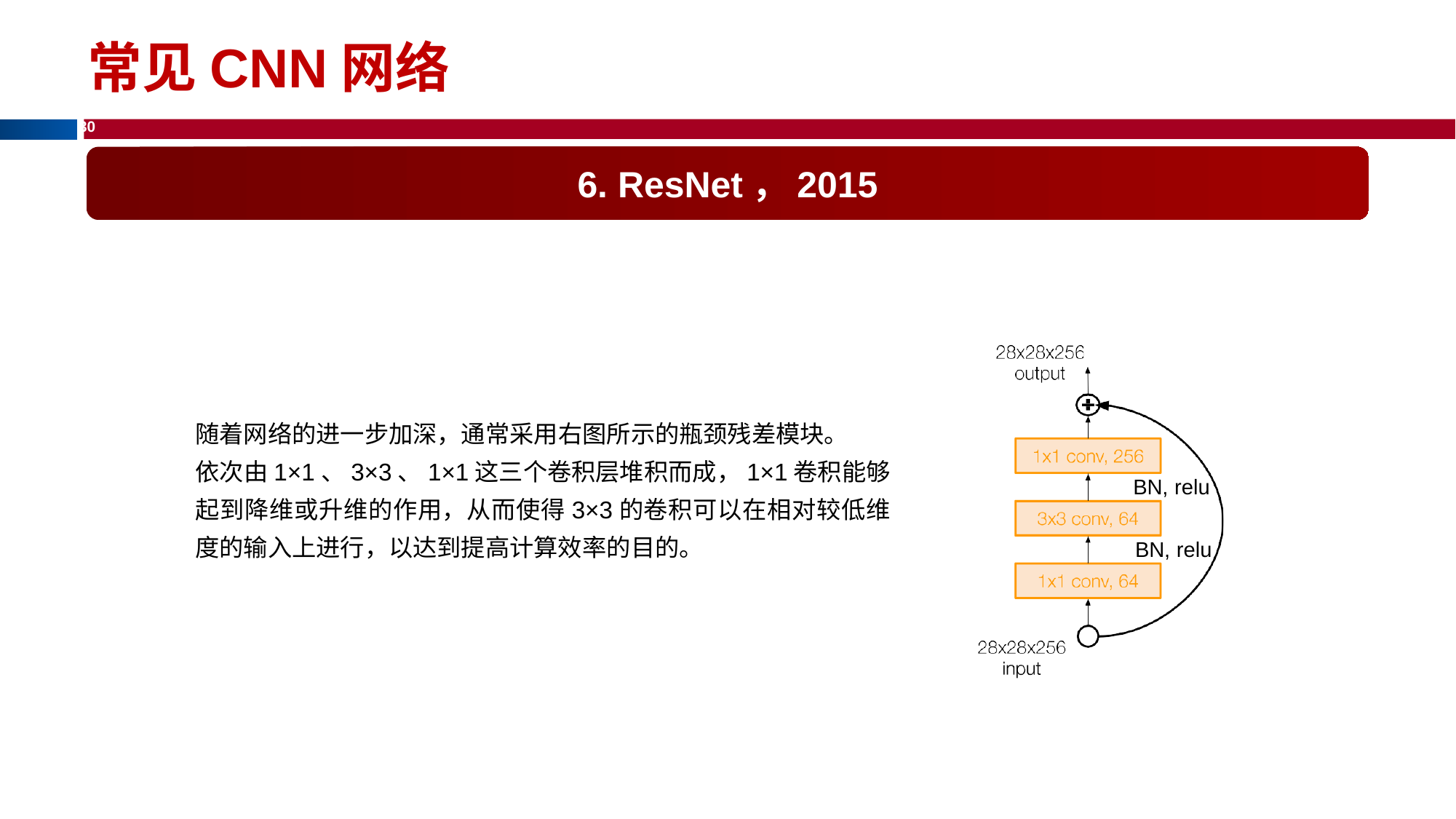

# 常见CNN网络
6. ResNet，2015

随着网络的进一步加深，通常采用右图所示的瓶颈残差模块。
依次由1×1、3×3、1×1这三个卷积层堆积而成，1×1卷积能够起到降维或升维的作用，从而使得3×3的卷积可以在相对较低维度的输入上进行，以达到提高计算效率的目的。
BN, relu
BN, relu